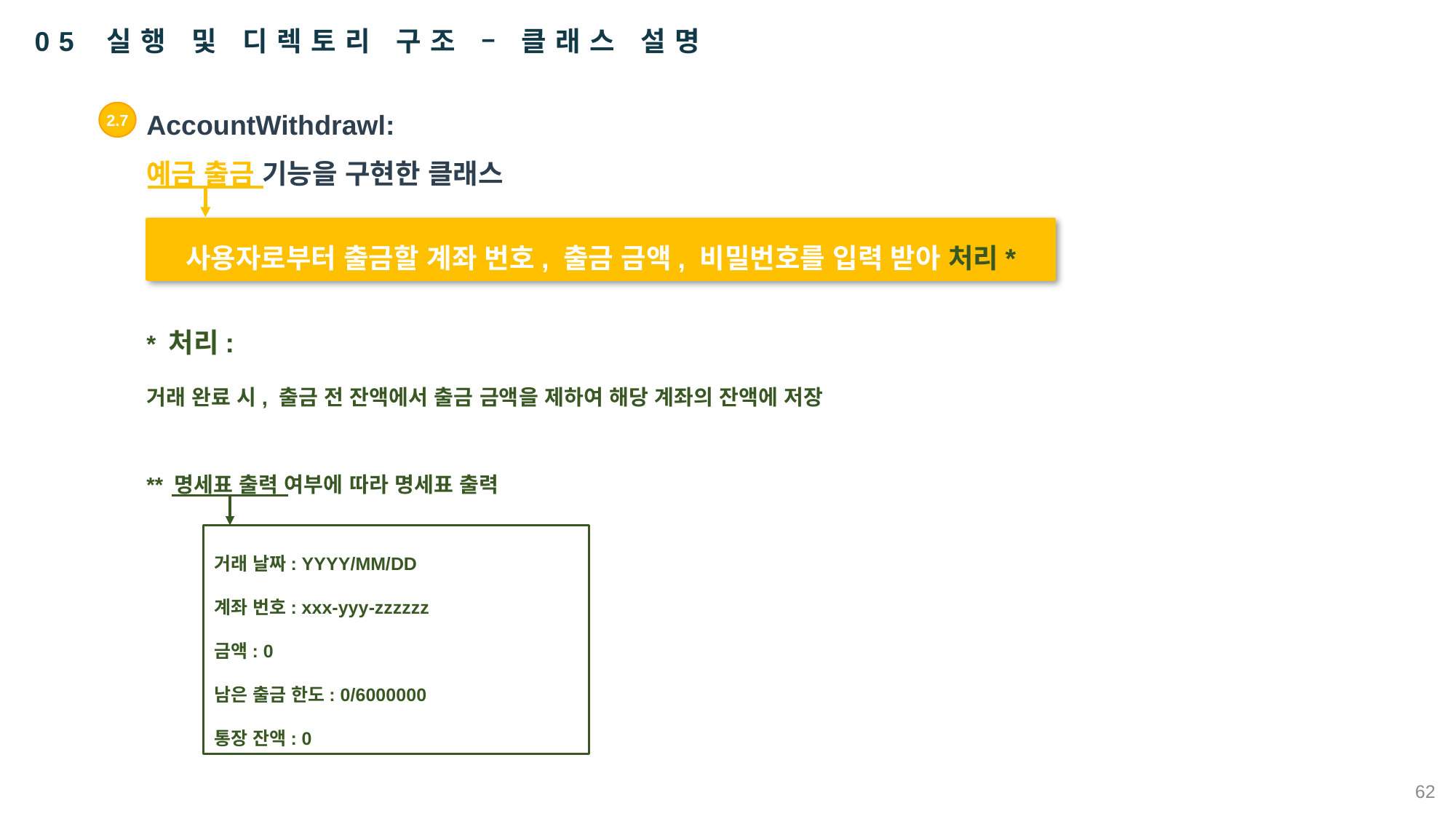

05 실행 및 디렉토리 구조 – 클래스 설명
AccountWithdrawl:
예금 출금 기능을 구현한 클래스
2.7
사용자로부터 출금할 계좌 번호, 출금 금액, 비밀번호를 입력 받아 처리*
* 처리:
거래 완료 시, 출금 전 잔액에서 출금 금액을 제하여 해당 계좌의 잔액에 저장

** 명세표 출력 여부에 따라 명세표 출력
거래 날짜: YYYY/MM/DD
계좌 번호: xxx-yyy-zzzzzz
금액: 0
남은 출금 한도: 0/6000000
통장 잔액: 0
62